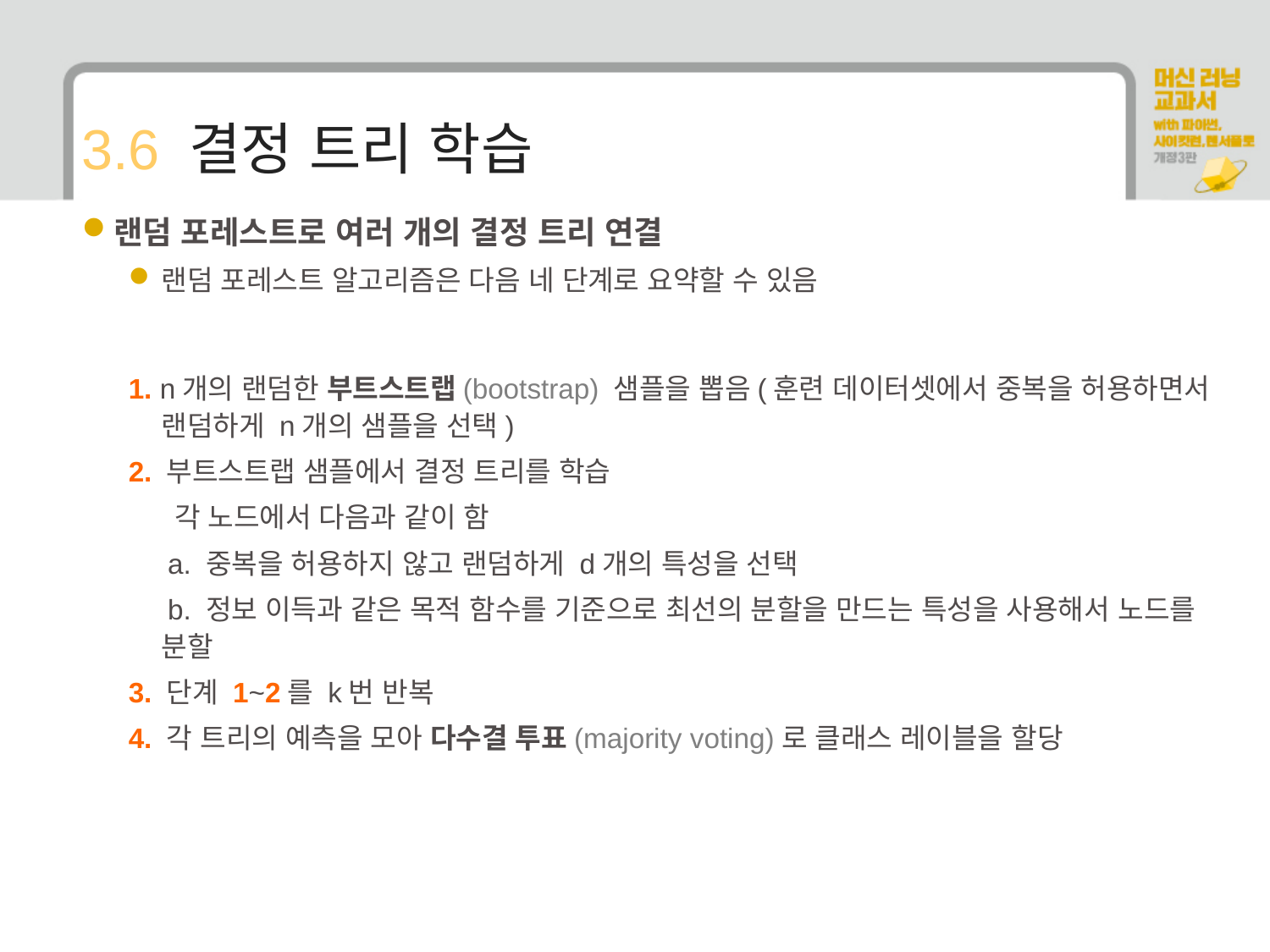

# 3.6 결정 트리 학습
랜덤 포레스트로 여러 개의 결정 트리 연결
랜덤 포레스트 알고리즘은 다음 네 단계로 요약할 수 있음

1. n개의 랜덤한 부트스트랩(bootstrap) 샘플을 뽑음(훈련 데이터셋에서 중복을 허용하면서 랜덤하게 n개의 샘플을 선택)
2. 부트스트랩 샘플에서 결정 트리를 학습
     각 노드에서 다음과 같이 함
     a. 중복을 허용하지 않고 랜덤하게 d개의 특성을 선택
     b. 정보 이득과 같은 목적 함수를 기준으로 최선의 분할을 만드는 특성을 사용해서 노드를 분할
3. 단계 1~2를 k번 반복
4. 각 트리의 예측을 모아 다수결 투표(majority voting)로 클래스 레이블을 할당